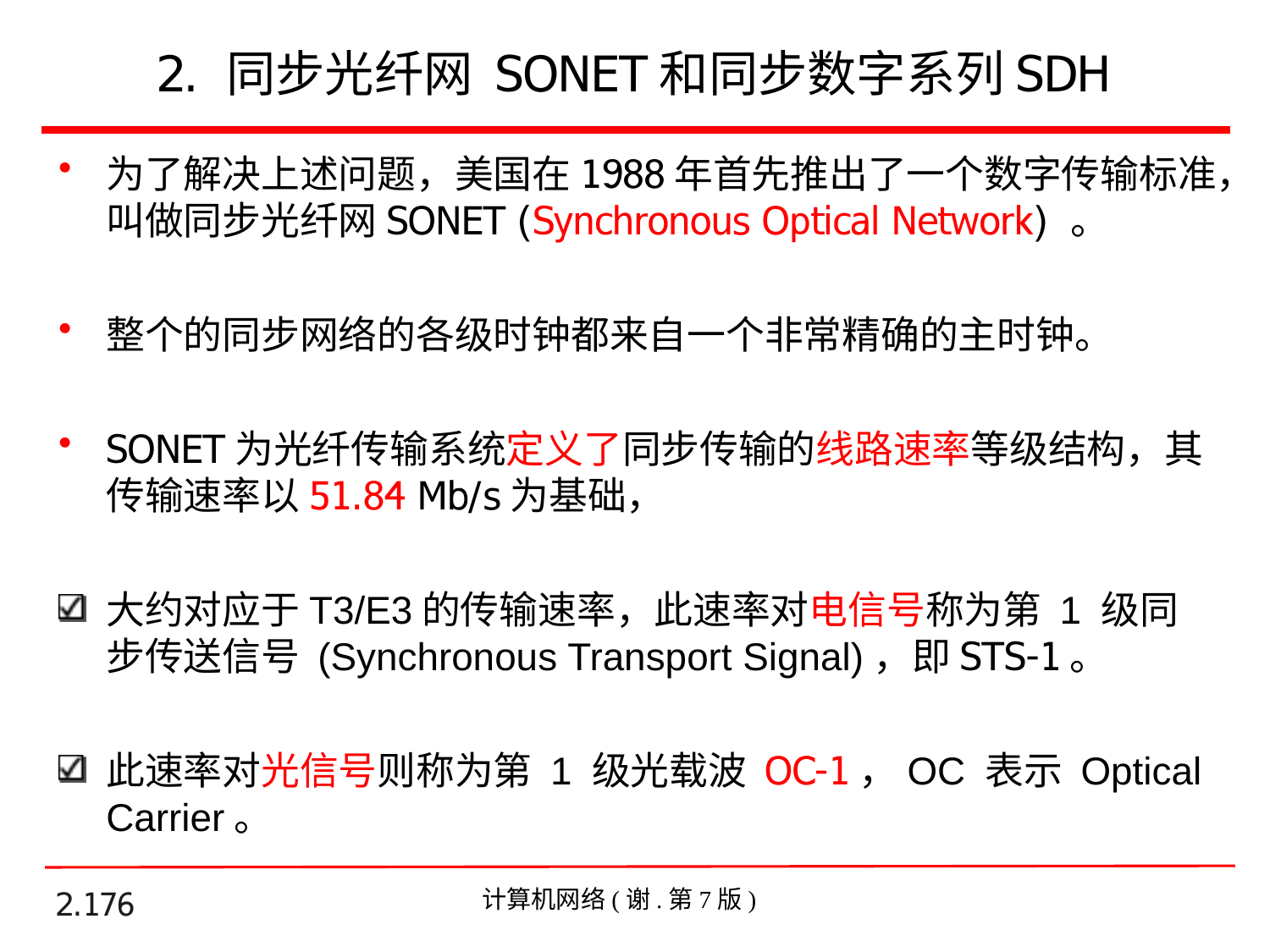

# 2. 同步光纤网 SONET和同步数字系列SDH
为了解决上述问题，美国在1988年首先推出了一个数字传输标准，叫做同步光纤网SONET (Synchronous Optical Network) 。

整个的同步网络的各级时钟都来自一个非常精确的主时钟。

SONET为光纤传输系统定义了同步传输的线路速率等级结构，其传输速率以51.84 Mb/s为基础，

大约对应于T3/E3的传输速率，此速率对电信号称为第 1 级同步传送信号 (Synchronous Transport Signal)，即STS-1。

此速率对光信号则称为第 1 级光载波 OC-1，OC 表示 Optical Carrier。